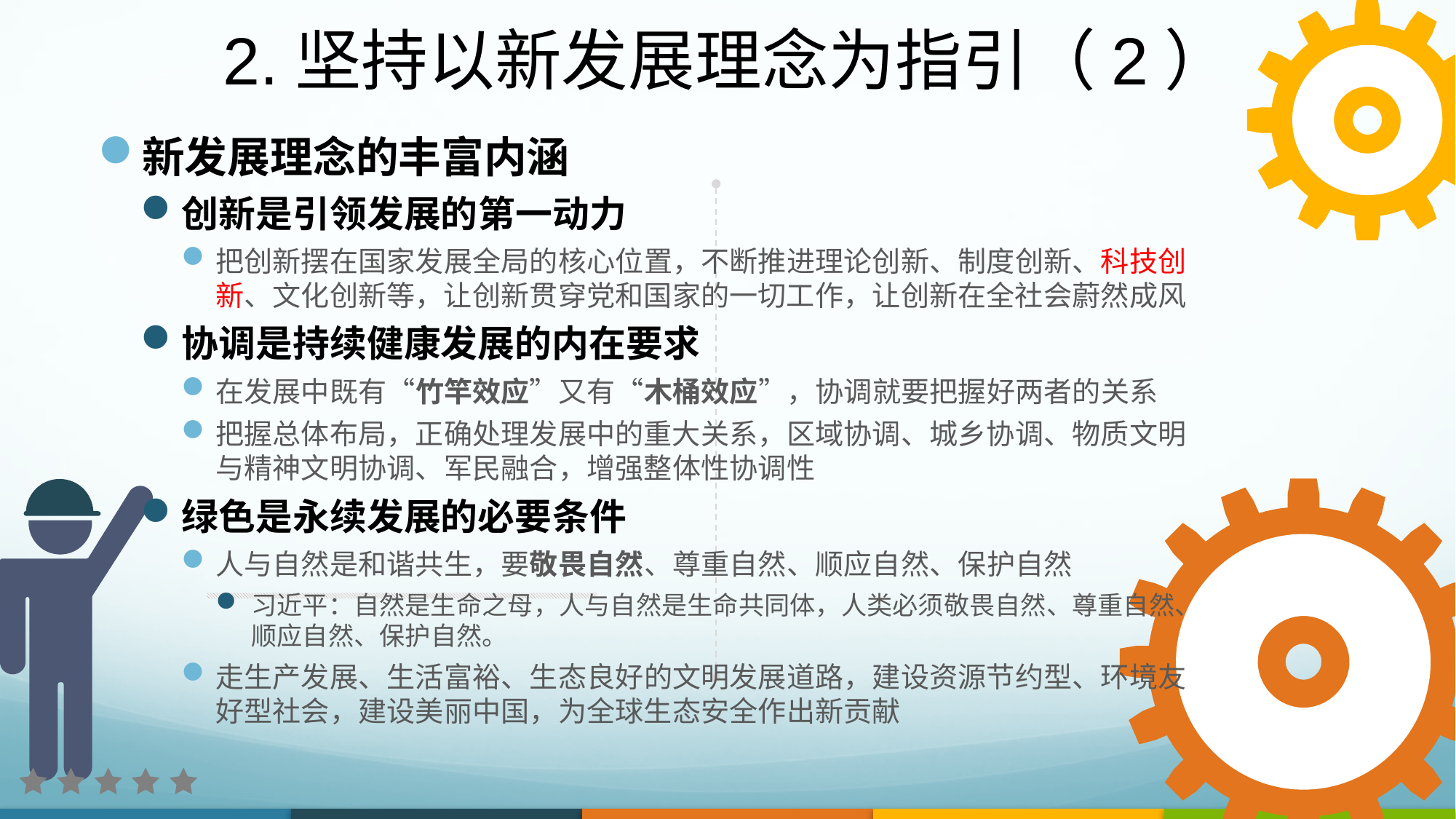

2.坚持以新发展理念为指引（2）
新发展理念的丰富内涵
创新是引领发展的第一动力
把创新摆在国家发展全局的核心位置，不断推进理论创新、制度创新、科技创新、文化创新等，让创新贯穿党和国家的一切工作，让创新在全社会蔚然成风
协调是持续健康发展的内在要求
在发展中既有“竹竿效应”又有“木桶效应”，协调就要把握好两者的关系
把握总体布局，正确处理发展中的重大关系，区域协调、城乡协调、物质文明与精神文明协调、军民融合，增强整体性协调性
绿色是永续发展的必要条件
人与自然是和谐共生，要敬畏自然、尊重自然、顺应自然、保护自然
习近平：自然是生命之母，人与自然是生命共同体，人类必须敬畏自然、尊重自然、顺应自然、保护自然。
走生产发展、生活富裕、生态良好的文明发展道路，建设资源节约型、环境友好型社会，建设美丽中国，为全球生态安全作出新贡献